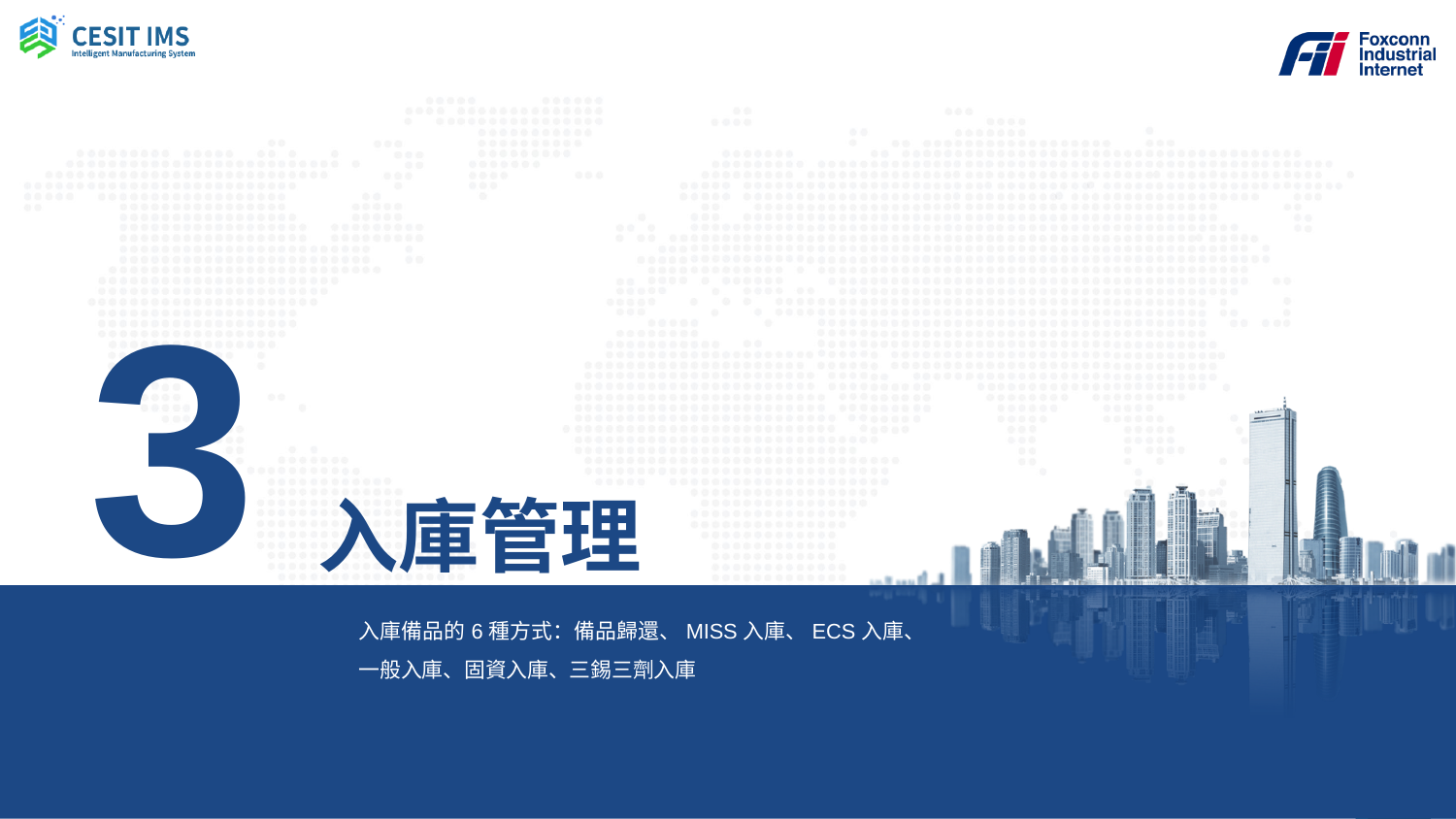

3
入庫管理
入庫備品的6種方式：備品歸還、MISS入庫、ECS入庫、一般入庫、固資入庫、三錫三劑入庫